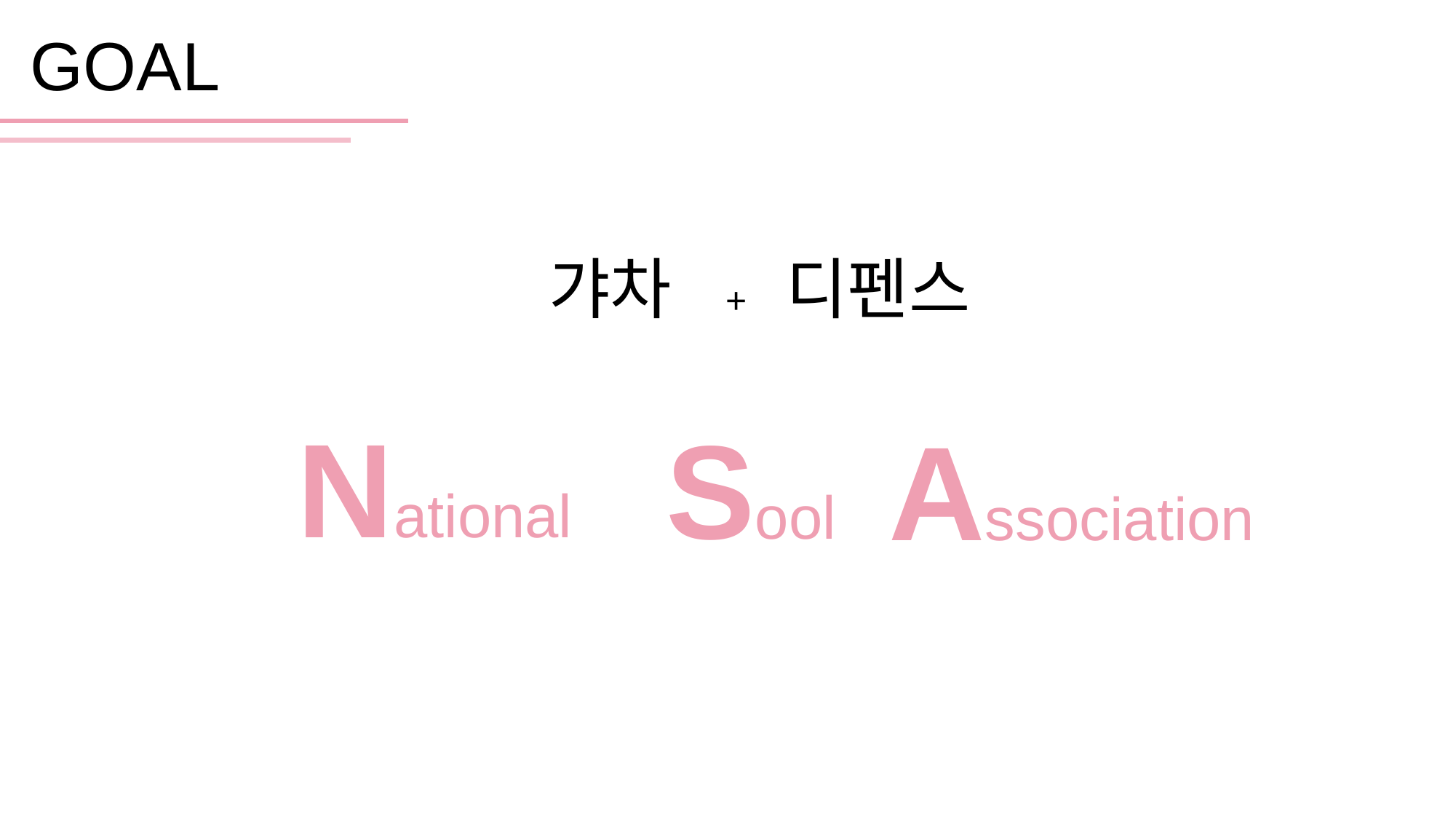

GOAL
갸차  +   디펜스
National
Sool
Association